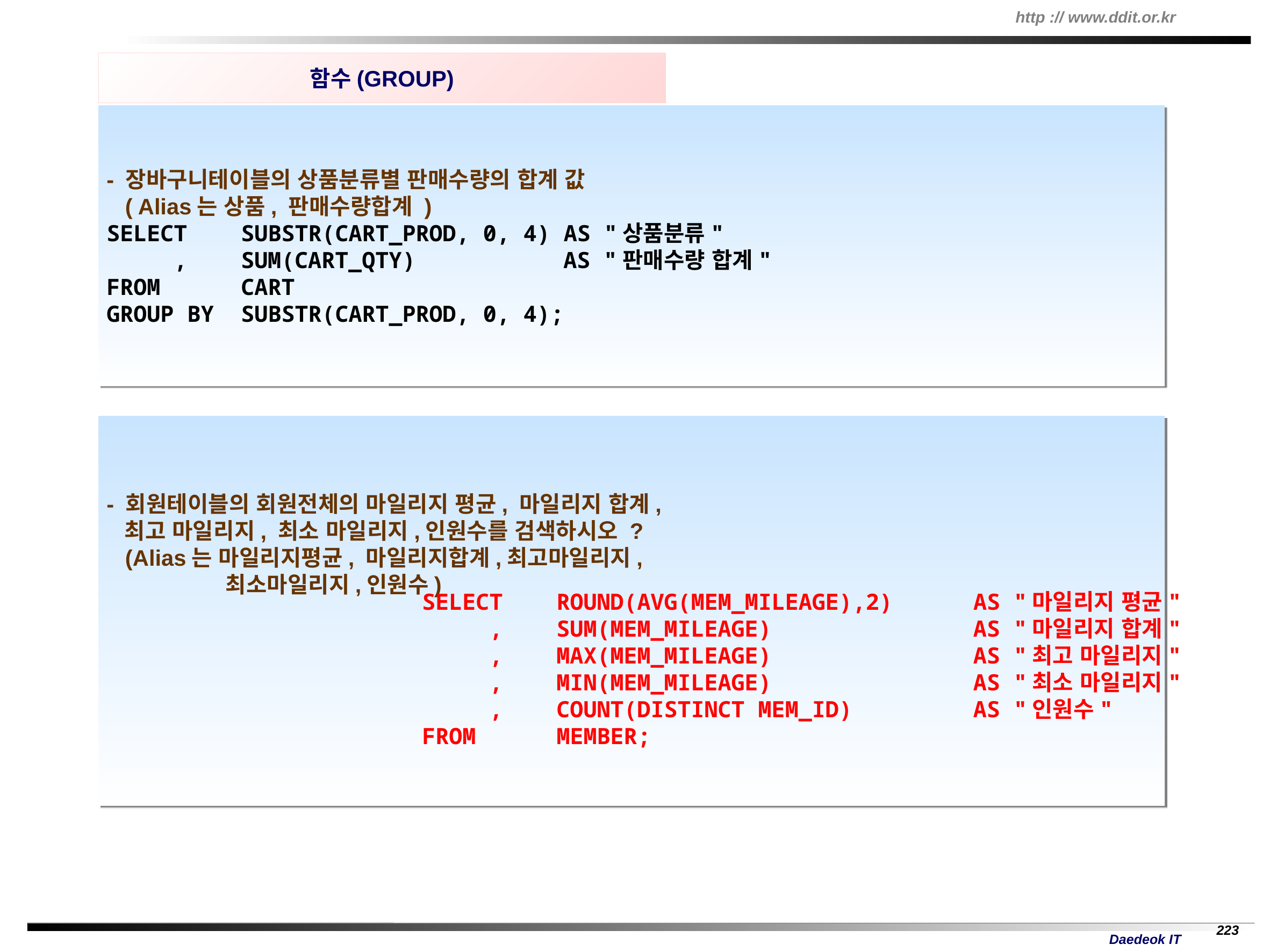

함수(GROUP)
- 장바구니테이블의 상품분류별 판매수량의 합계 값
   ( Alias는 상품, 판매수량합계 )
SELECT    SUBSTR(CART_PROD, 0, 4) AS "상품분류"
     ,    SUM(CART_QTY)           AS "판매수량 합계"
FROM      CART
GROUP BY  SUBSTR(CART_PROD, 0, 4);
- 회원테이블의 회원전체의 마일리지 평균, 마일리지 합계,
  최고 마일리지, 최소 마일리지,인원수를 검색하시오 ?
   (Alias는 마일리지평균, 마일리지합계,최고마일리지,
                  최소마일리지,인원수)

SELECT    ROUND(AVG(MEM_MILEAGE),2)      AS "마일리지 평균"
     ,    SUM(MEM_MILEAGE)               AS "마일리지 합계"
     ,    MAX(MEM_MILEAGE)               AS "최고 마일리지"
     ,    MIN(MEM_MILEAGE)               AS "최소 마일리지"
     ,    COUNT(DISTINCT MEM_ID)         AS "인원수"
FROM      MEMBER;